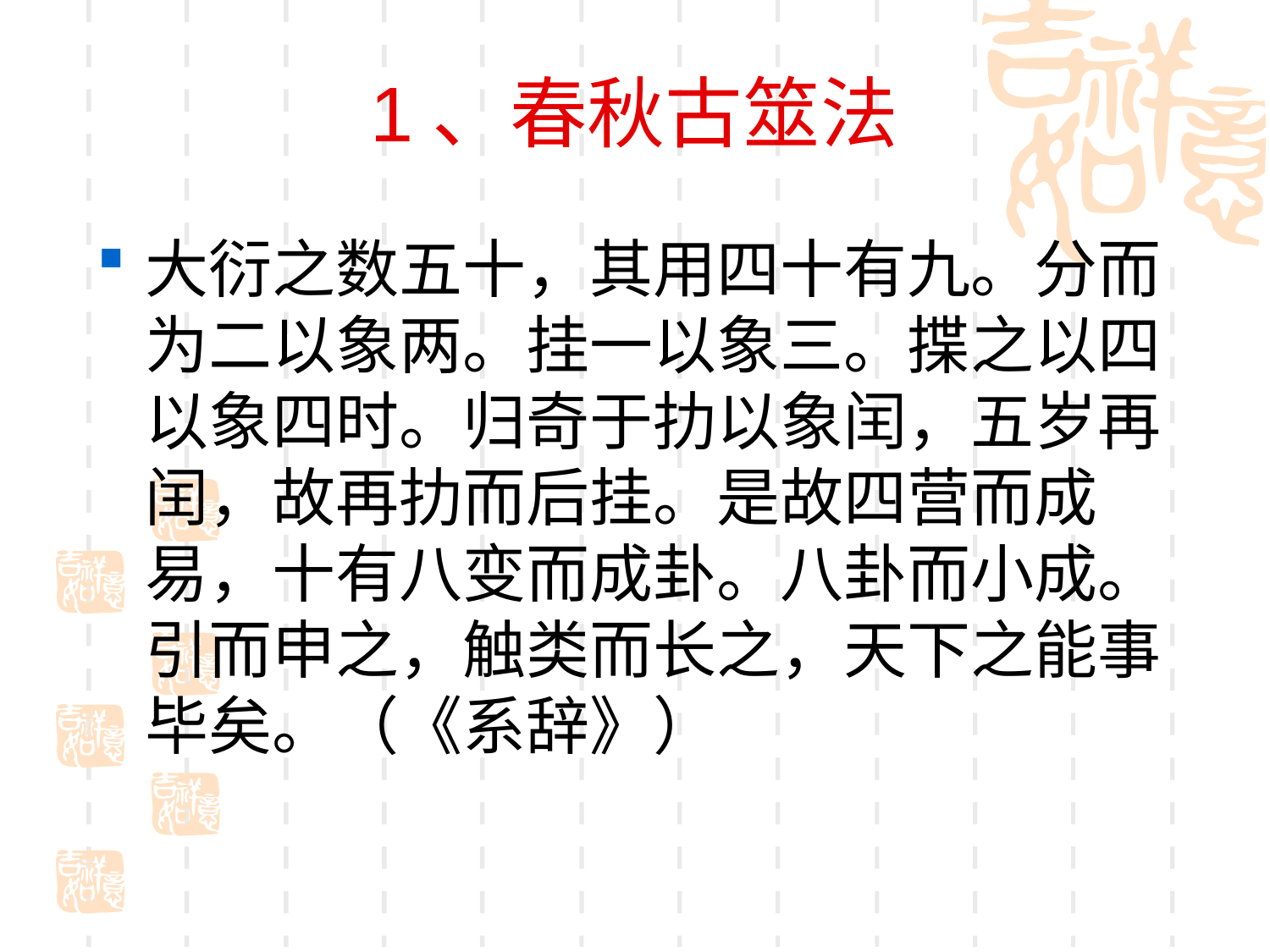

# 1、春秋古筮法
大衍之数五十，其用四十有九。分而为二以象两。挂一以象三。揲之以四以象四时。归奇于扐以象闰，五岁再闰，故再扐而后挂。是故四营而成易，十有八变而成卦。八卦而小成。引而申之，触类而长之，天下之能事毕矣。（《系辞》）